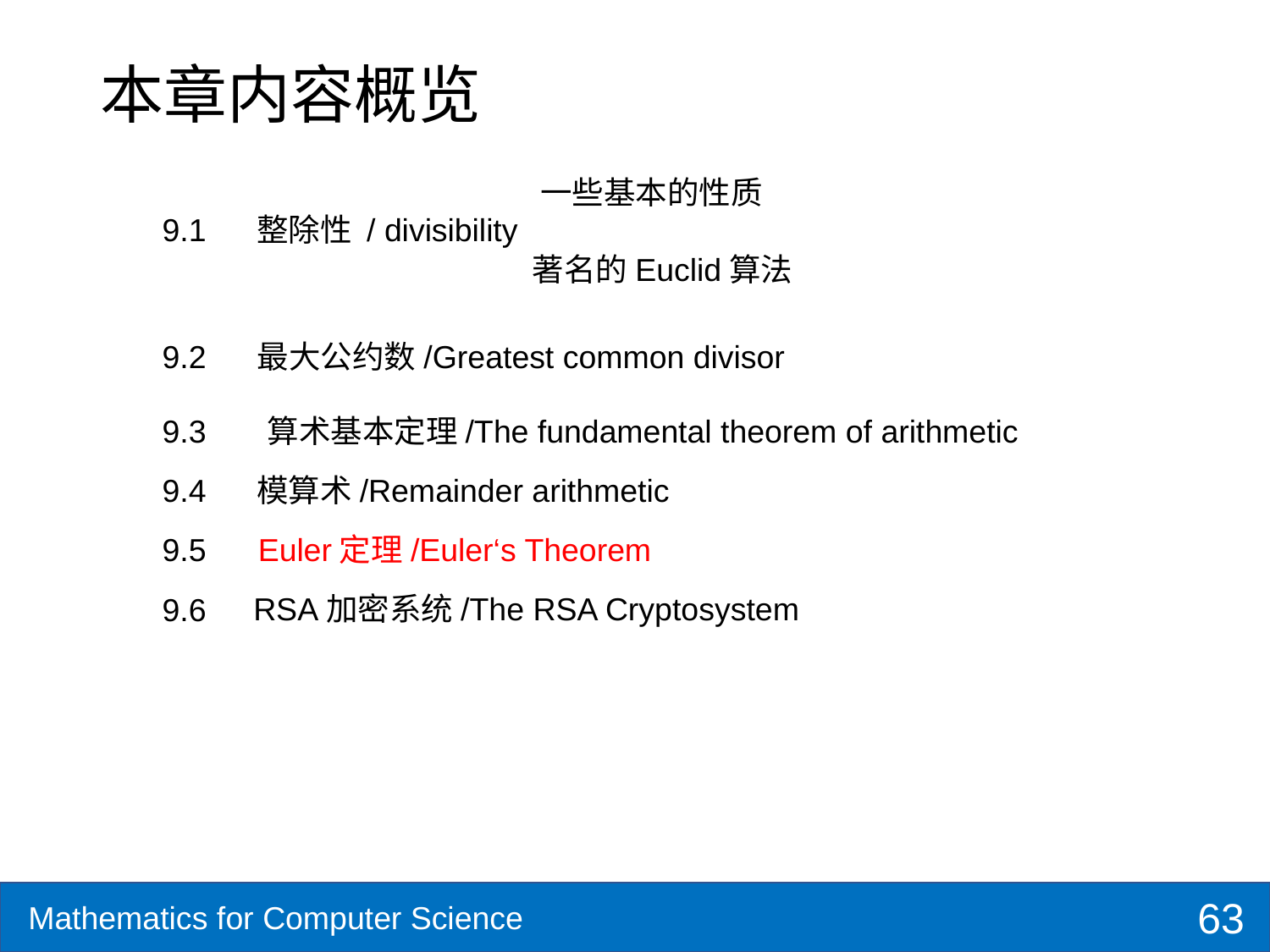

# 本章内容概览
一些基本的性质
9.1
整除性 / divisibility
著名的Euclid算法
9.2
最大公约数/Greatest common divisor
9.3
算术基本定理/The fundamental theorem of arithmetic
9.4
模算术/Remainder arithmetic
9.5
Euler定理/Euler‘s Theorem
RSA加密系统/The RSA Cryptosystem
9.6
63